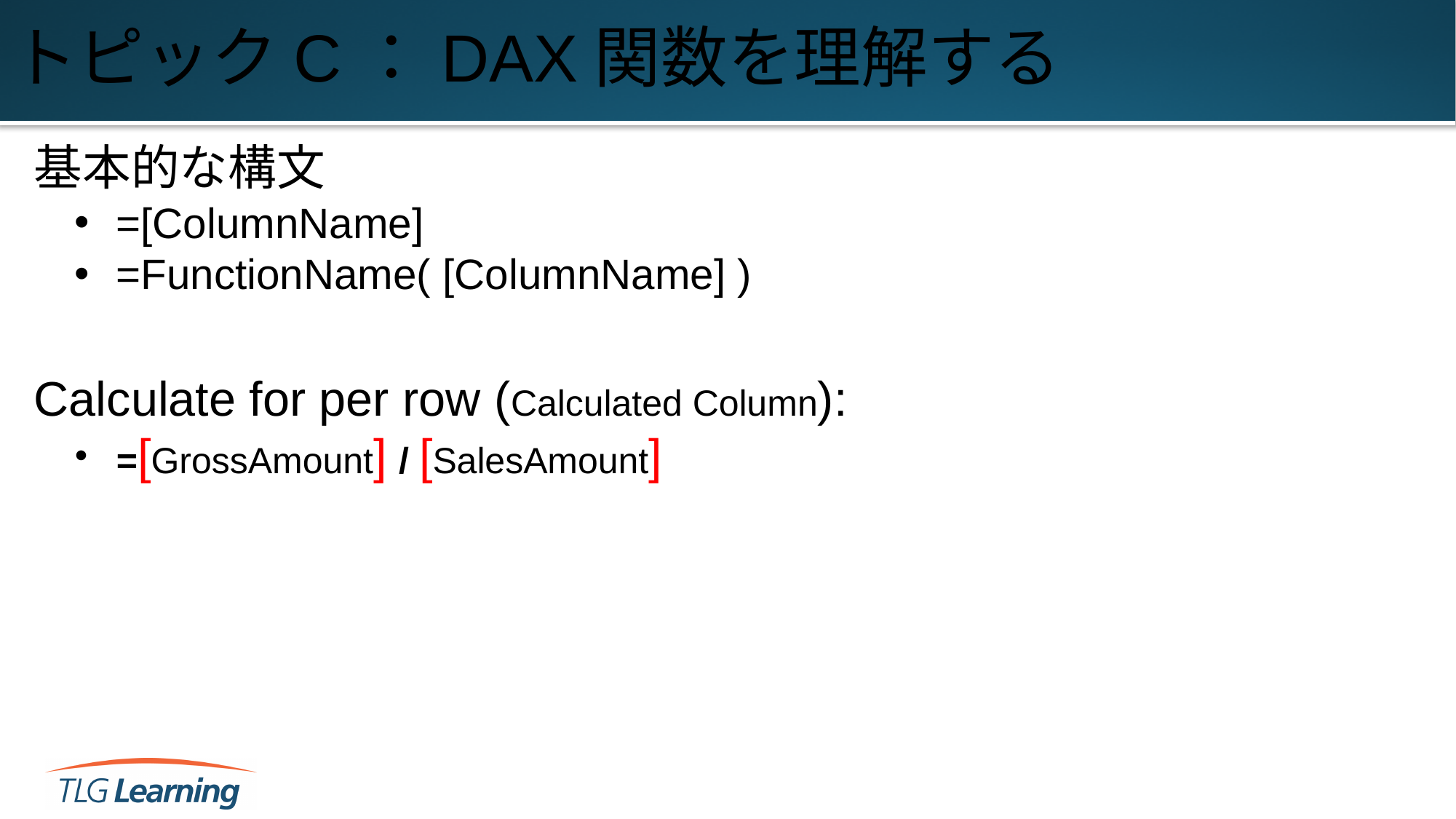

# トピックC：DAX関数を理解する
基本的な構文
=[ColumnName]
=FunctionName( [ColumnName] )

Calculate for per row (Calculated Column):
=[GrossAmount] / [SalesAmount]